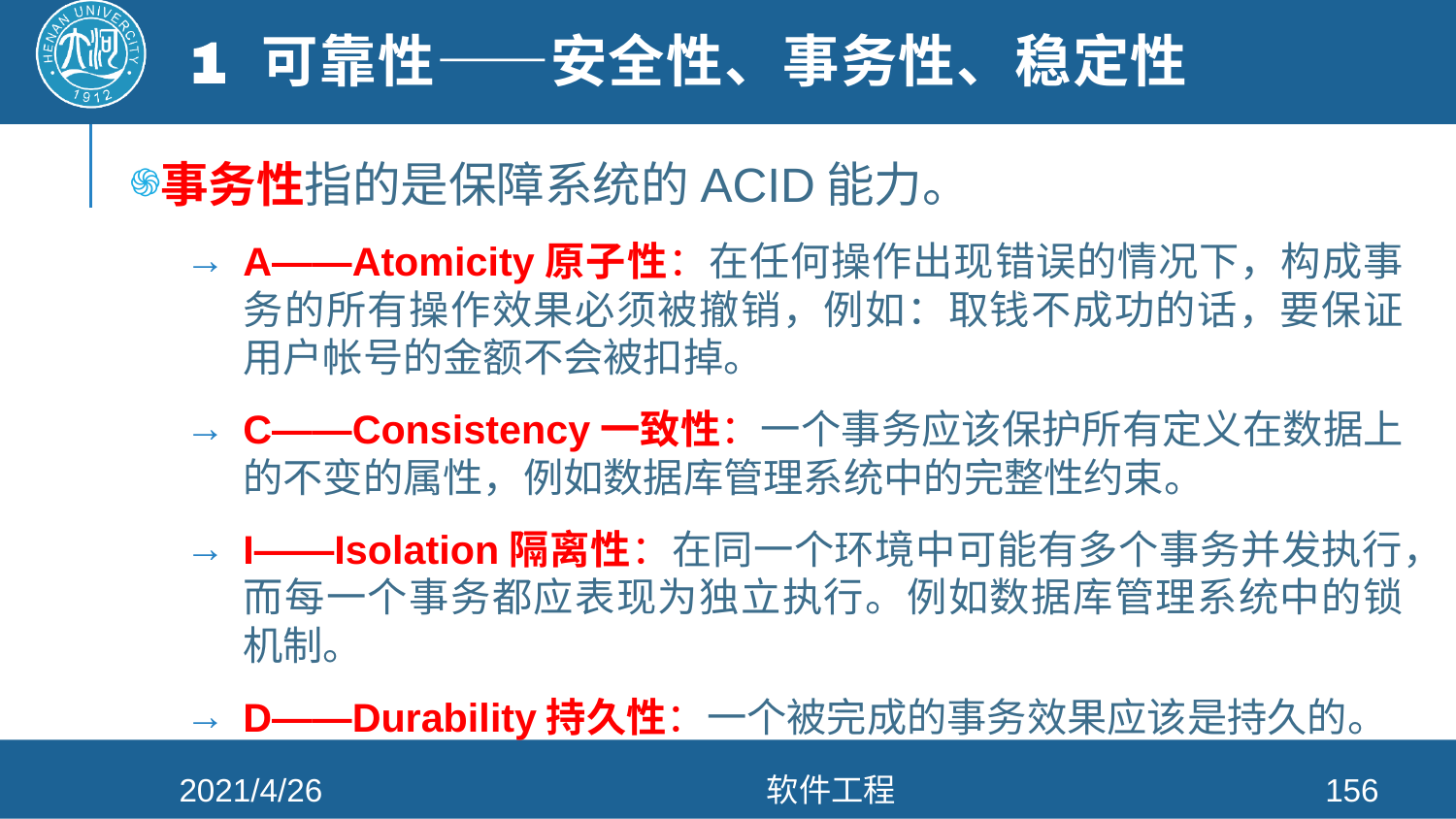

# 1 可靠性——安全性、事务性、稳定性
事务性指的是保障系统的ACID能力。
A——Atomicity原子性：在任何操作出现错误的情况下，构成事务的所有操作效果必须被撤销，例如：取钱不成功的话，要保证用户帐号的金额不会被扣掉。
C——Consistency一致性：一个事务应该保护所有定义在数据上的不变的属性，例如数据库管理系统中的完整性约束。
I——Isolation隔离性：在同一个环境中可能有多个事务并发执行，而每一个事务都应表现为独立执行。例如数据库管理系统中的锁机制。
D——Durability持久性：一个被完成的事务效果应该是持久的。
2021/4/26
软件工程
156